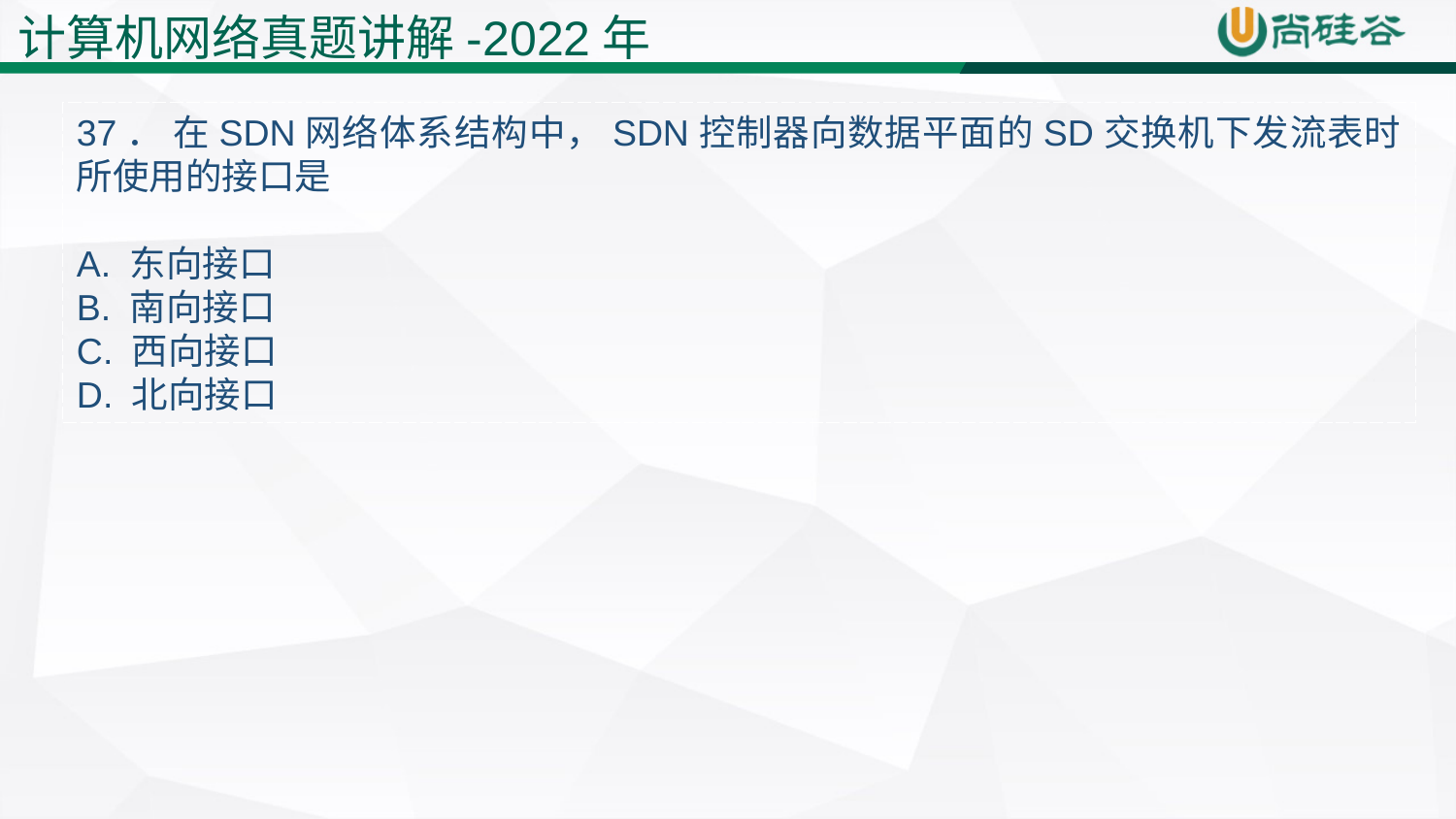

37． 在SDN网络体系结构中，SDN控制器向数据平面的SD交换机下发流表时所使用的接口是

A. 东向接口
B. 南向接口
C. 西向接口
D. 北向接口